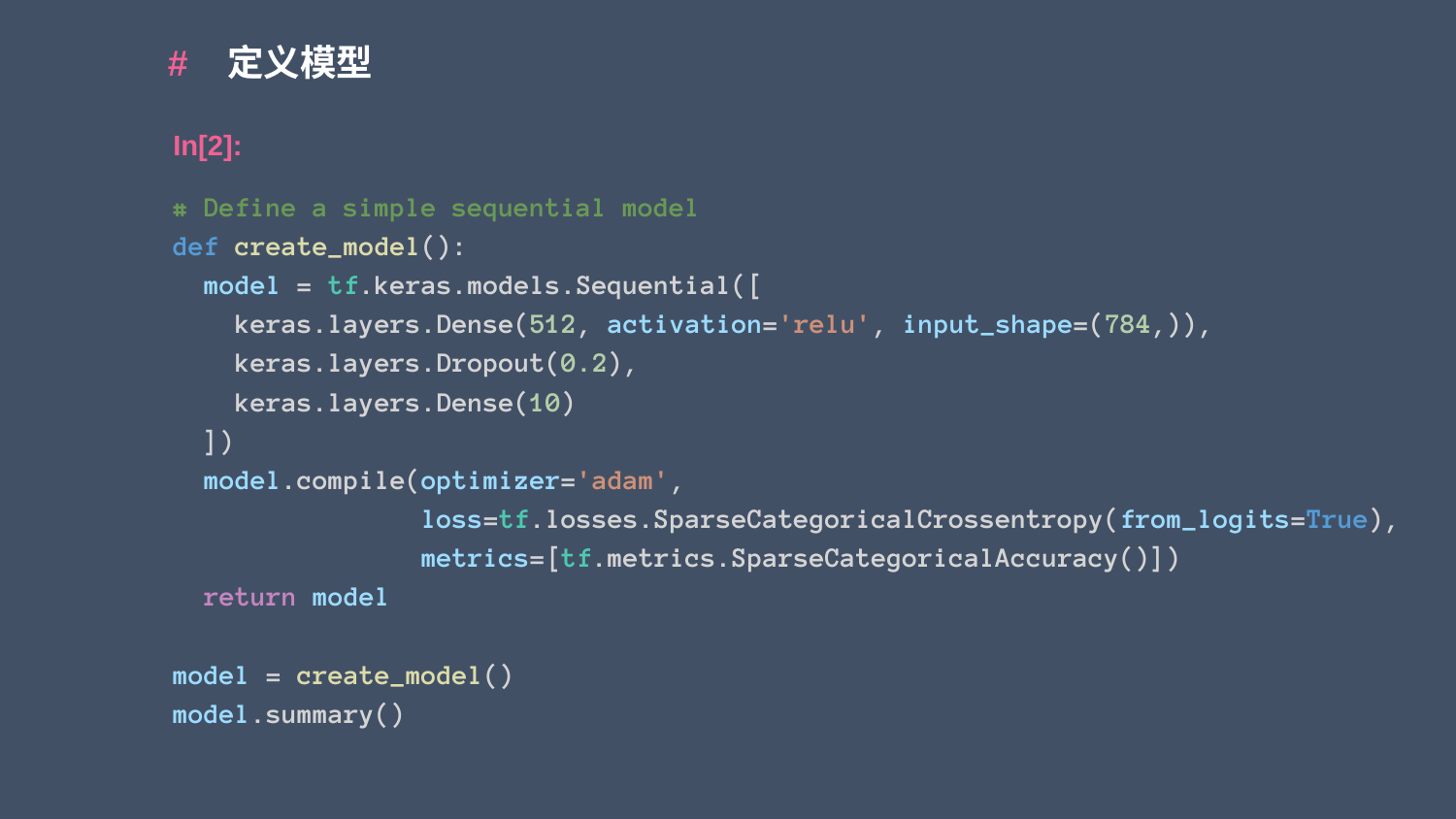

#   定义模型
In[2]:
# Define a simple sequential model
def create_model():
  model = tf.keras.models.Sequential([
    keras.layers.Dense(512, activation='relu', input_shape=(784,)),
    keras.layers.Dropout(0.2),
    keras.layers.Dense(10)
  ])
  model.compile(optimizer='adam',
                loss=tf.losses.SparseCategoricalCrossentropy(from_logits=True),
                metrics=[tf.metrics.SparseCategoricalAccuracy()])
  return model
model = create_model()
model.summary()